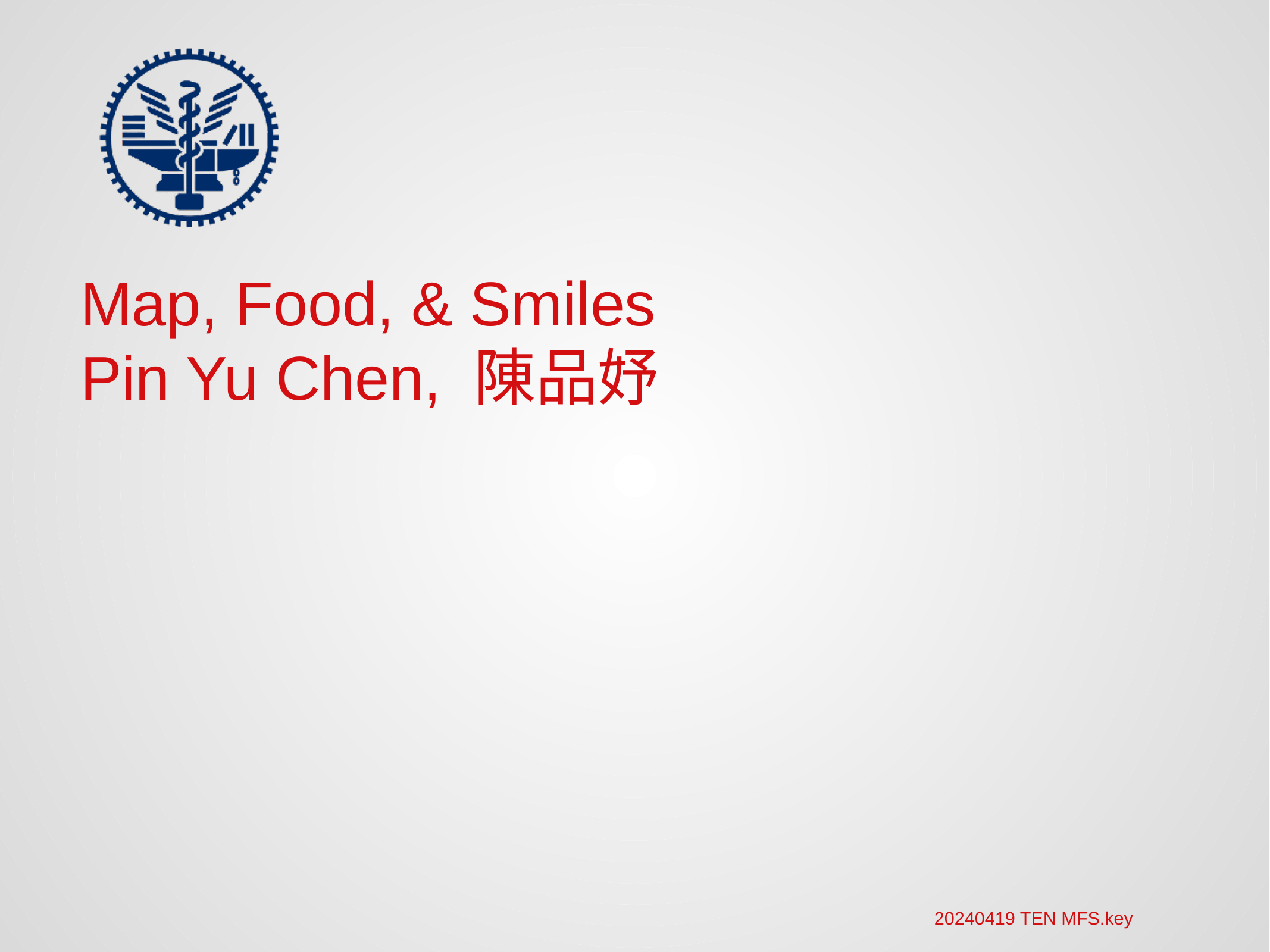

Map, Food, & Smiles
Pin Yu Chen, 陳品妤

20240419 TEN MFS.key